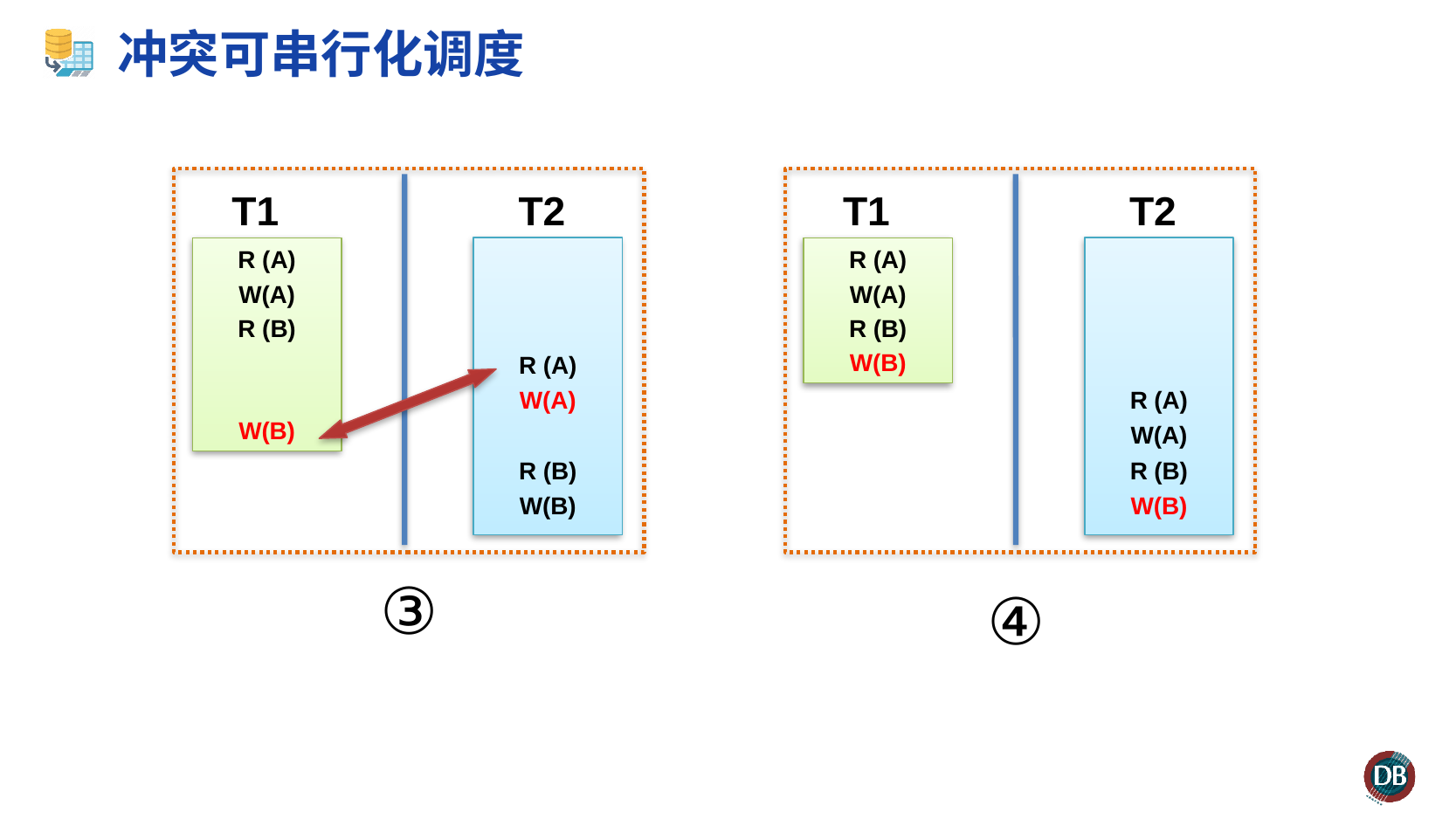

# 冲突可串行化调度

T1
T2
R (A)
W(A)
R (B)

W(B)

R (A)
W(A)

R (B)
W(B)

T1
T2
R (A)
W(A)
R (B)
W(B)

R (A)
W(A)
R (B)
W(B)
③
④